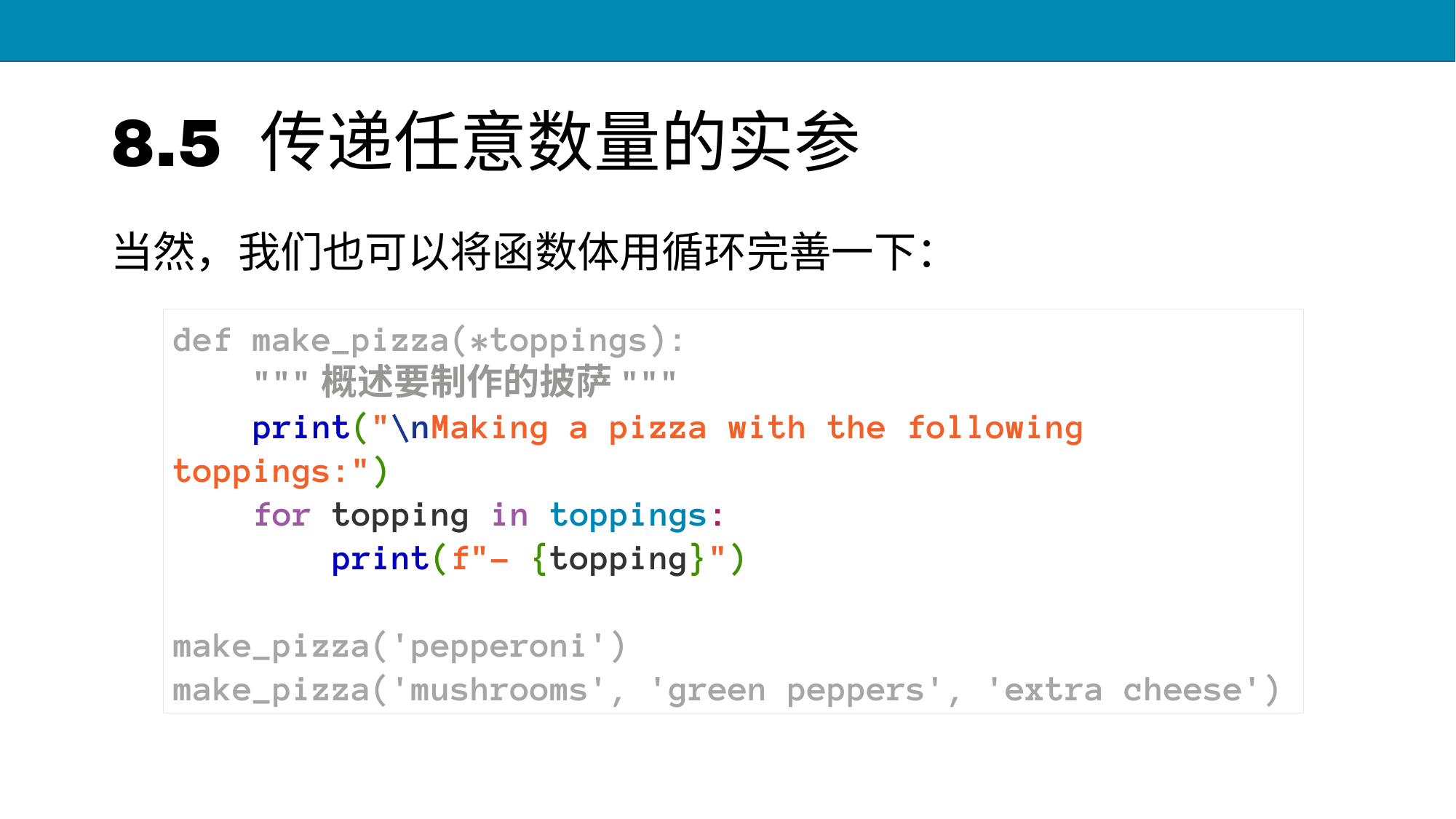

# 8.5 传递任意数量的实参
当然，我们也可以将函数体用循环完善一下：
def make_pizza(*toppings):
    """概述要制作的披萨"""
    print("\nMaking a pizza with the following toppings:")
    for topping in toppings:
        print(f"- {topping}")
make_pizza('pepperoni')
make_pizza('mushrooms', 'green peppers', 'extra cheese')